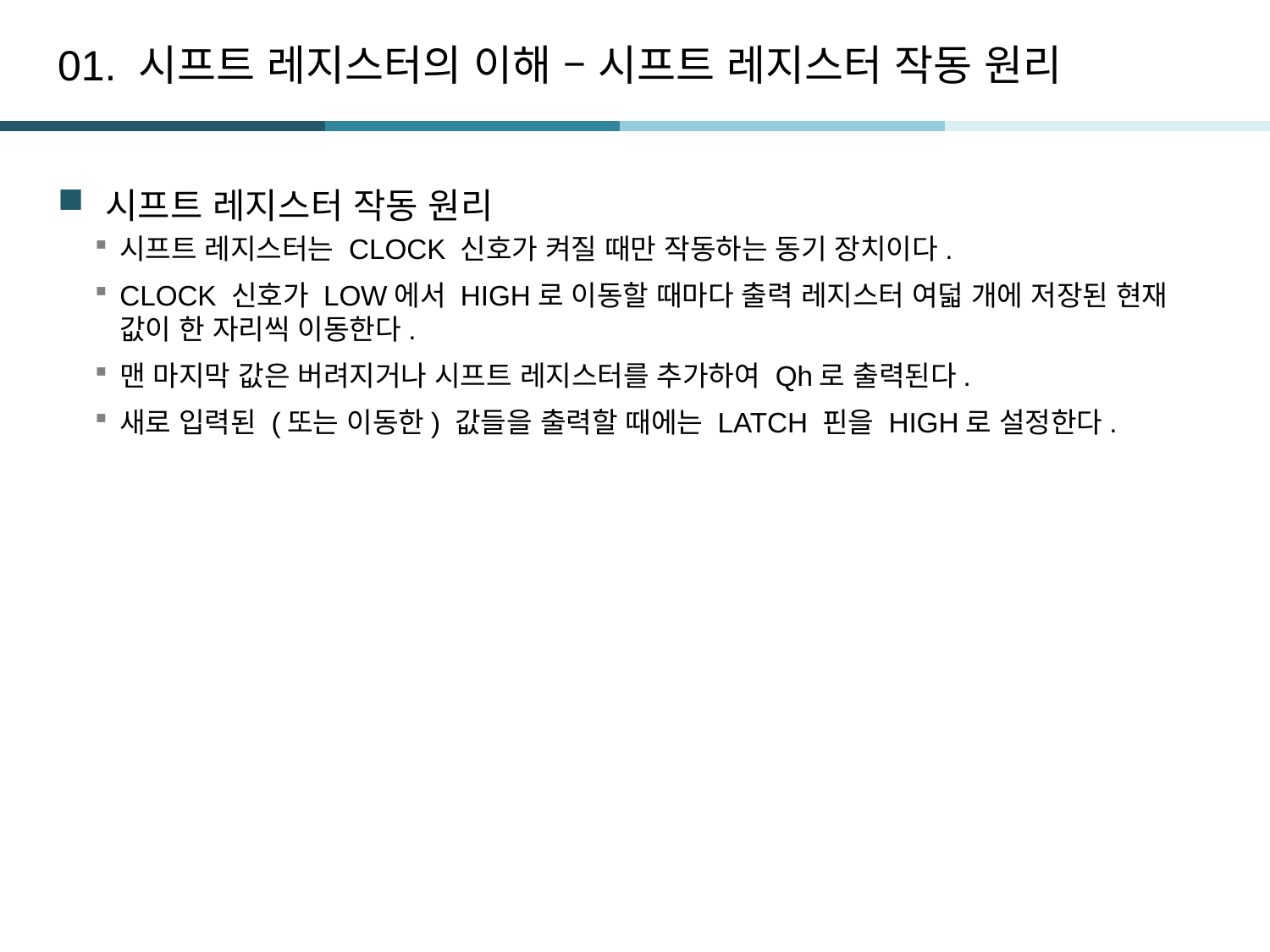

# 01. 시프트 레지스터의 이해 – 시프트 레지스터 작동 원리
시프트 레지스터 작동 원리
시프트 레지스터는 CLOCK 신호가 켜질 때만 작동하는 동기 장치이다.
CLOCK 신호가 LOW에서 HIGH로 이동할 때마다 출력 레지스터 여덟 개에 저장된 현재 값이 한 자리씩 이동한다.
맨 마지막 값은 버려지거나 시프트 레지스터를 추가하여 Qh로 출력된다.
새로 입력된 (또는 이동한) 값들을 출력할 때에는 LATCH 핀을 HIGH로 설정한다.